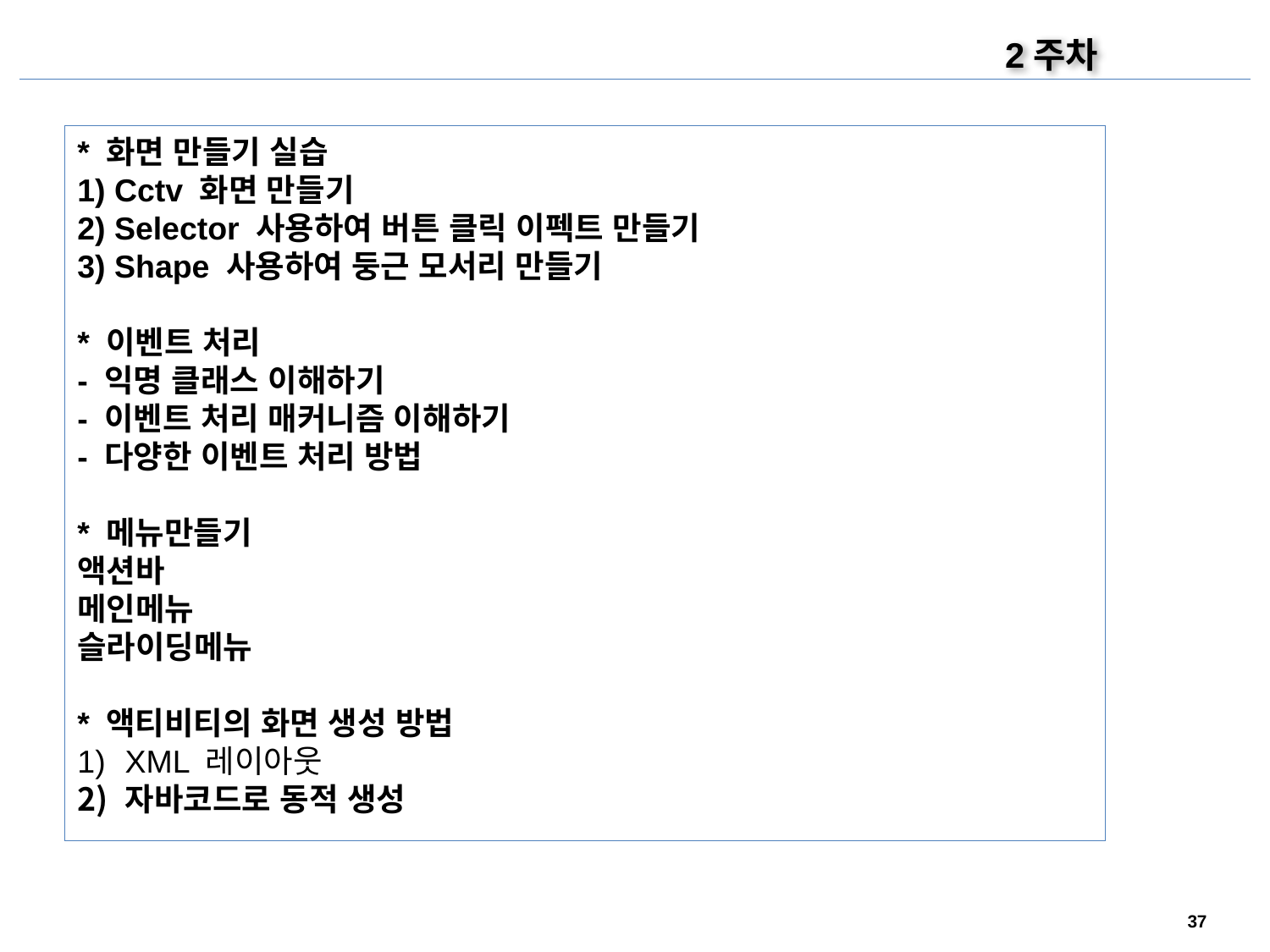

2주차
* 화면 만들기 실습
1) Cctv 화면 만들기
2) Selector 사용하여 버튼 클릭 이펙트 만들기
3) Shape 사용하여 둥근 모서리 만들기

* 이벤트 처리
- 익명 클래스 이해하기
- 이벤트 처리 매커니즘 이해하기
- 다양한 이벤트 처리 방법

* 메뉴만들기
액션바
메인메뉴
슬라이딩메뉴

* 액티비티의 화면 생성 방법
XML 레이아웃
자바코드로 동적 생성